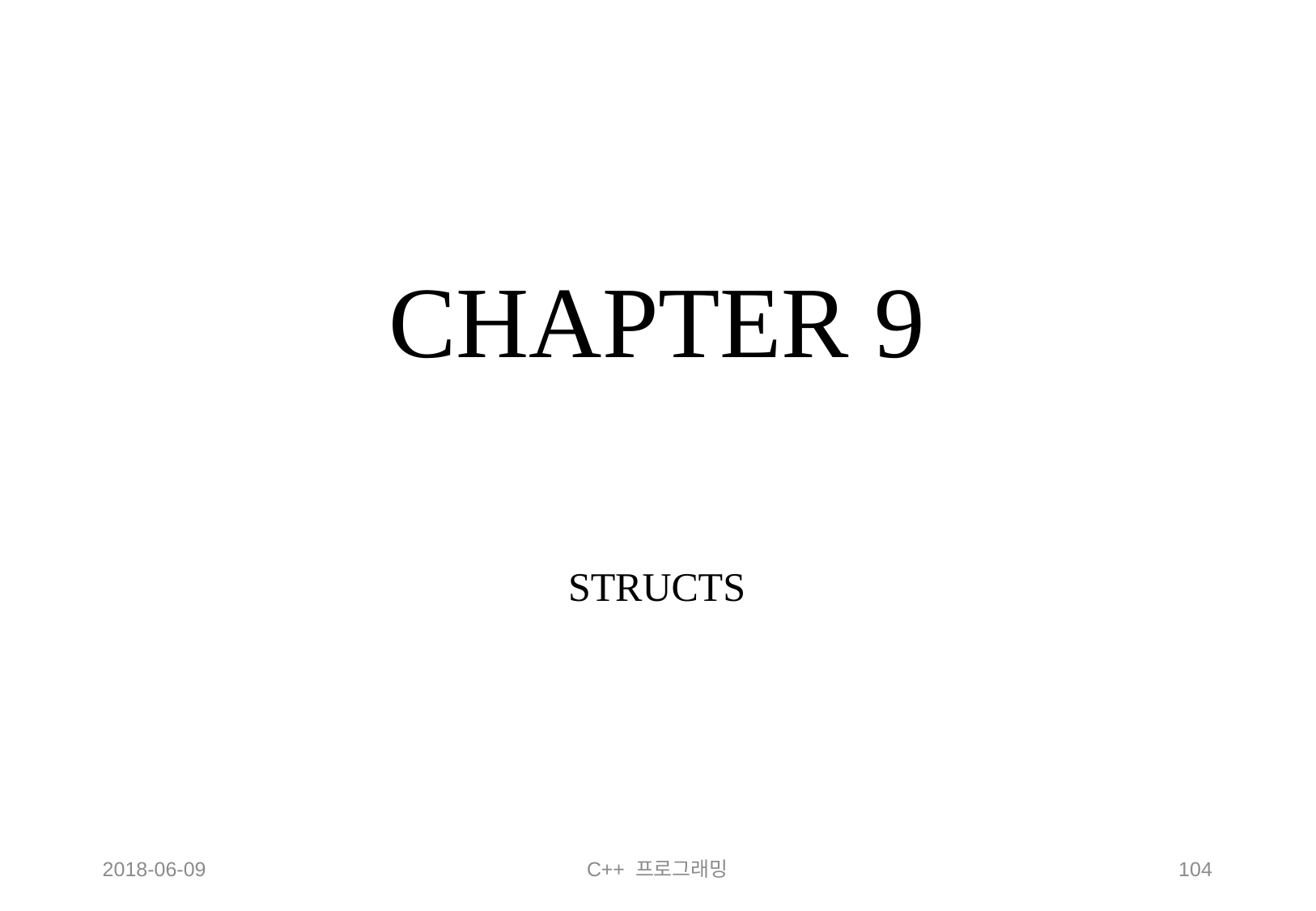

# CHAPTER 9
STRUCTS
2018-06-09
C++ 프로그래밍
104